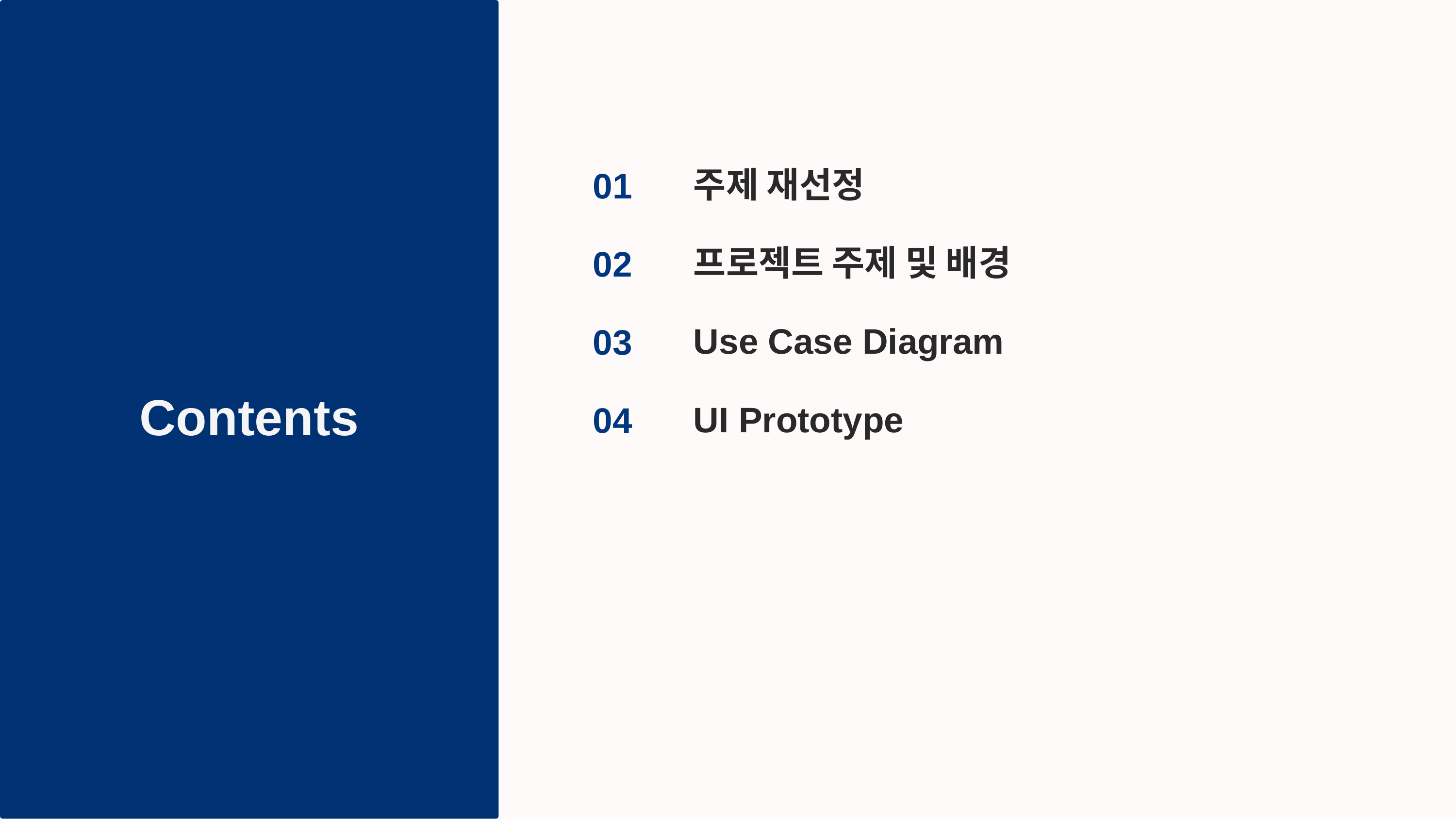

주제 재선정
프로젝트 주제 및 배경
Use Case Diagram
UI Prototype

01
02
03
04
Contents